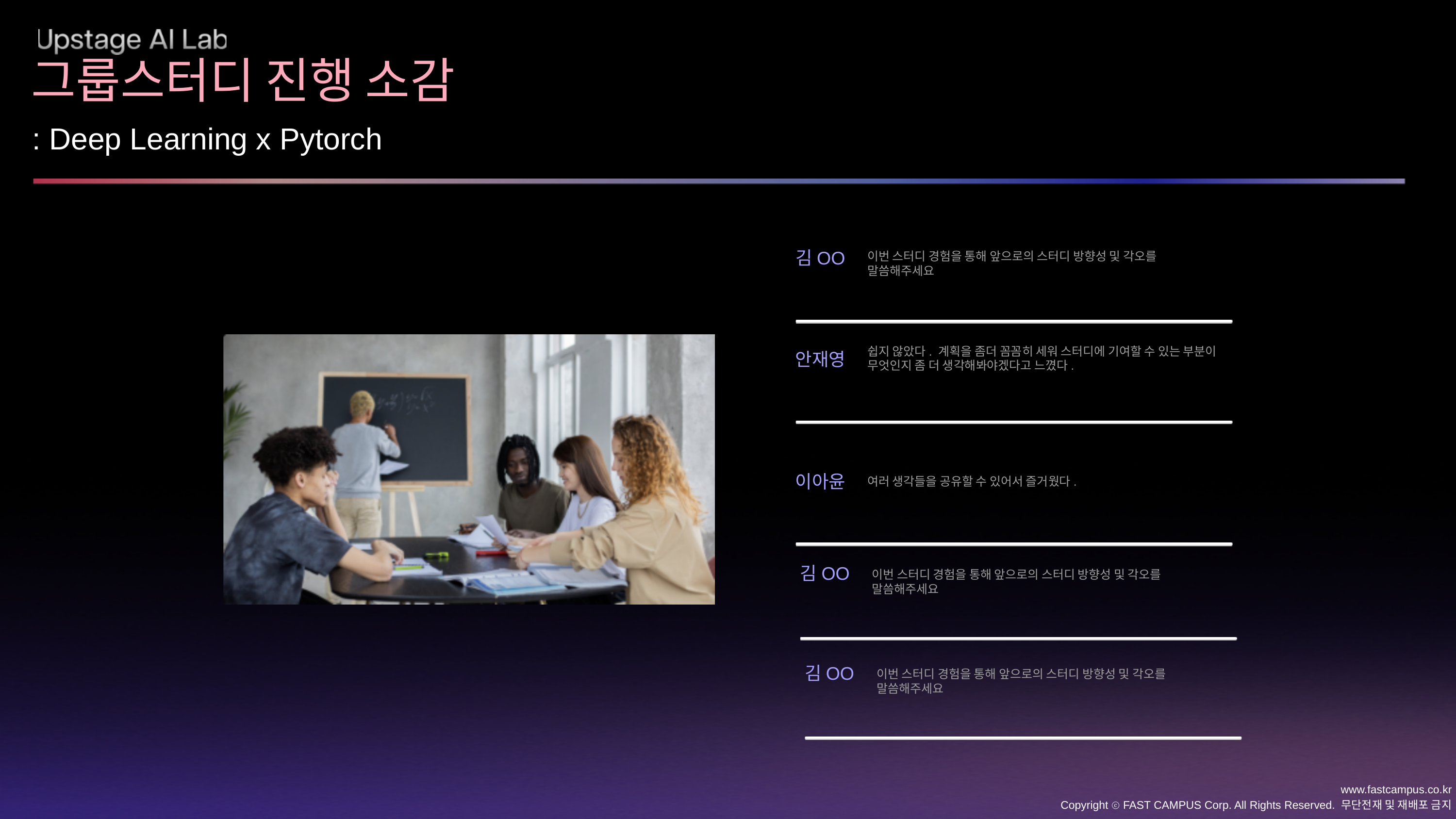

그룹스터디 진행 소감
: Deep Learning x Pytorch

김OO
이번 스터디 경험을 통해 앞으로의 스터디 방향성 및 각오를 말씀해주세요

쉽지 않았다. 계획을 좀더 꼼꼼히 세워 스터디에 기여할 수 있는 부분이 무엇인지 좀 더 생각해봐야겠다고 느꼈다.
안재영

이아윤
여러 생각들을 공유할 수 있어서 즐거웠다.

김OO
이번 스터디 경험을 통해 앞으로의 스터디 방향성 및 각오를 말씀해주세요

김OO
이번 스터디 경험을 통해 앞으로의 스터디 방향성 및 각오를 말씀해주세요

www.fastcampus.co.kr
Copyright ⓒ FAST CAMPUS Corp. All Rights Reserved. 무단전재 및 재배포 금지